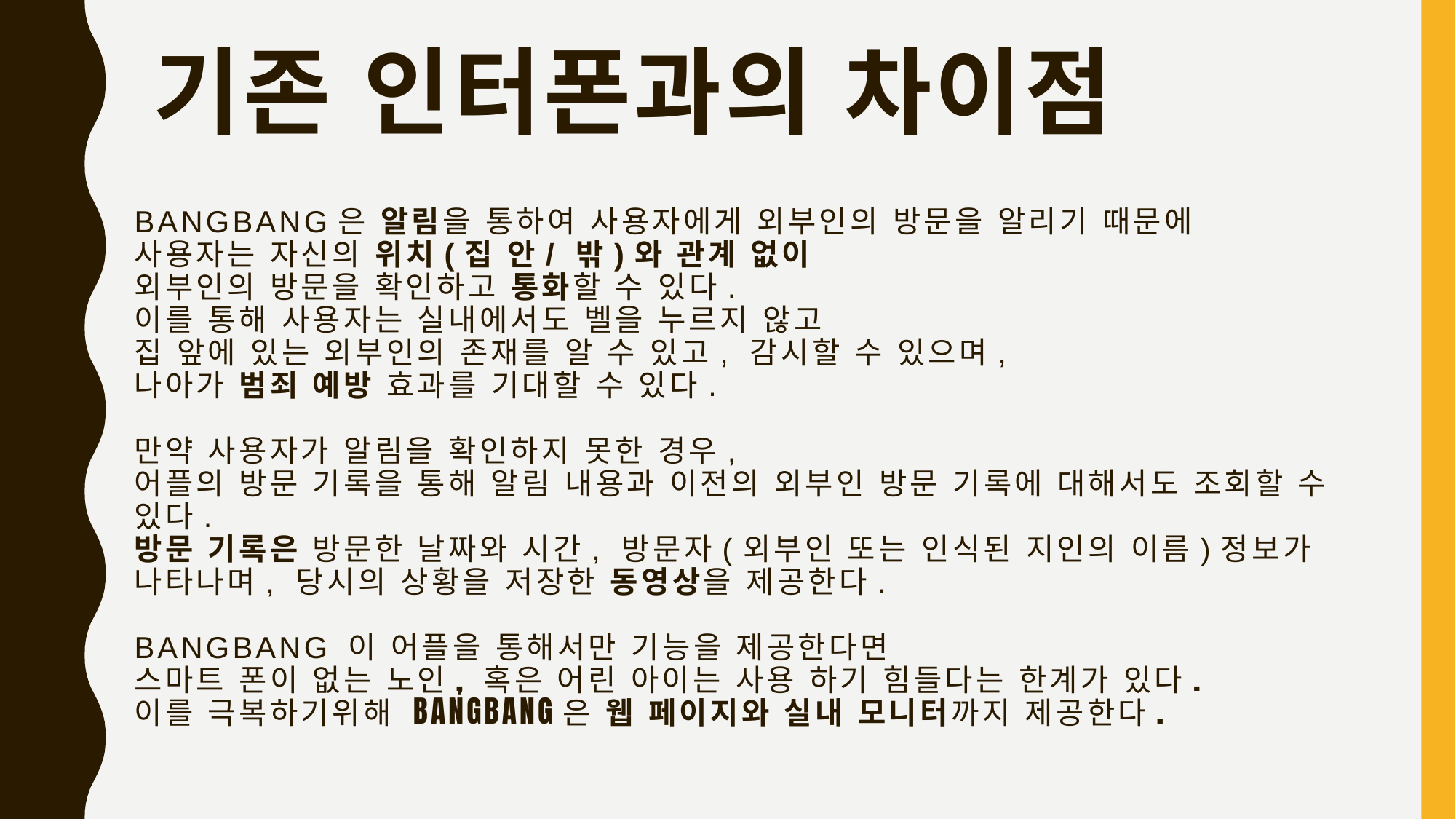

# 기존 인터폰과의 차이점
BANGBANG은 알림을 통하여 사용자에게 외부인의 방문을 알리기 때문에
사용자는 자신의 위치(집 안/ 밖)와 관계 없이
외부인의 방문을 확인하고 통화할 수 있다.
이를 통해 사용자는 실내에서도 벨을 누르지 않고
집 앞에 있는 외부인의 존재를 알 수 있고, 감시할 수 있으며,
나아가 범죄 예방 효과를 기대할 수 있다.
 
만약 사용자가 알림을 확인하지 못한 경우,
어플의 방문 기록을 통해 알림 내용과 이전의 외부인 방문 기록에 대해서도 조회할 수 있다.
방문 기록은 방문한 날짜와 시간, 방문자(외부인 또는 인식된 지인의 이름)정보가 나타나며, 당시의 상황을 저장한 동영상을 제공한다.
 
BANGBANG 이 어플을 통해서만 기능을 제공한다면
스마트 폰이 없는 노인, 혹은 어린 아이는 사용 하기 힘들다는 한계가 있다.
이를 극복하기위해 BANGBANG은 웹 페이지와 실내 모니터까지 제공한다.